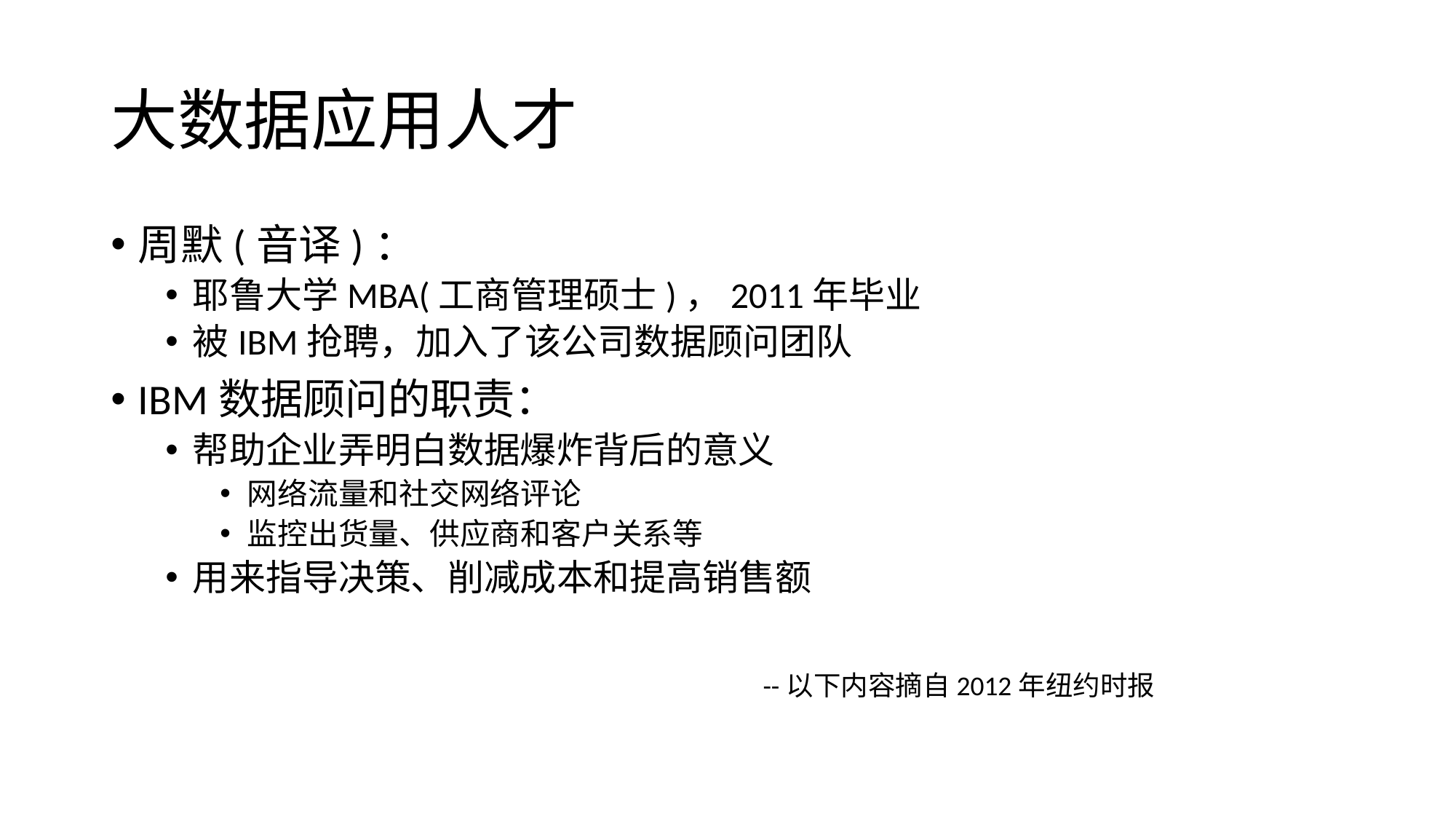

# 大数据应用人才
周默(音译)：
耶鲁大学MBA(工商管理硕士)，2011年毕业
被IBM抢聘，加入了该公司数据顾问团队
IBM数据顾问的职责：
帮助企业弄明白数据爆炸背后的意义
网络流量和社交网络评论
监控出货量、供应商和客户关系等
用来指导决策、削减成本和提高销售额
--以下内容摘自2012年纽约时报